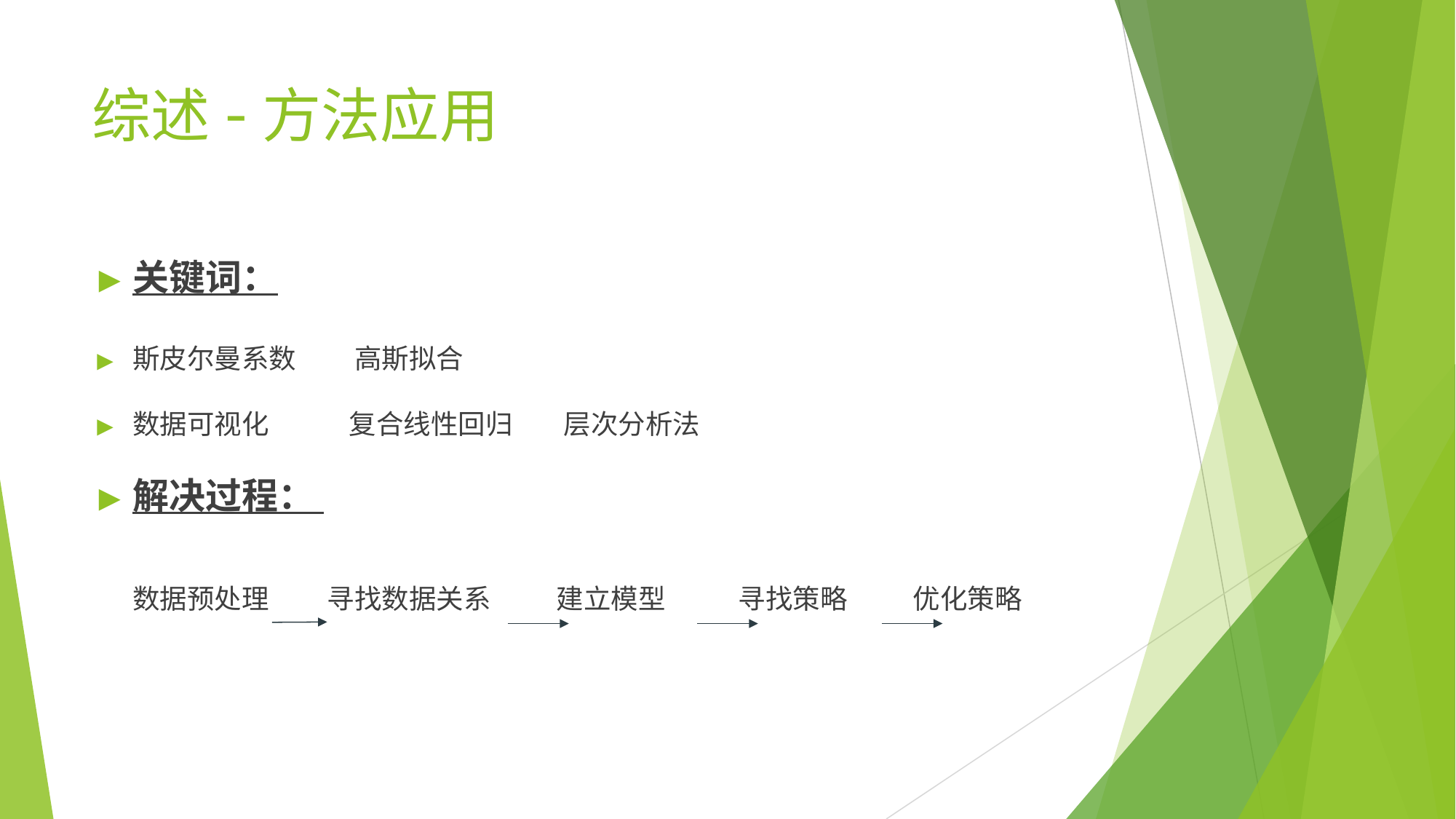

# 综述-方法应用
关键词：

斯皮尔曼系数        高斯拟合

数据可视化           复合线性回归       层次分析法

解决过程：

数据预处理        寻找数据关系         建立模型          寻找策略         优化策略